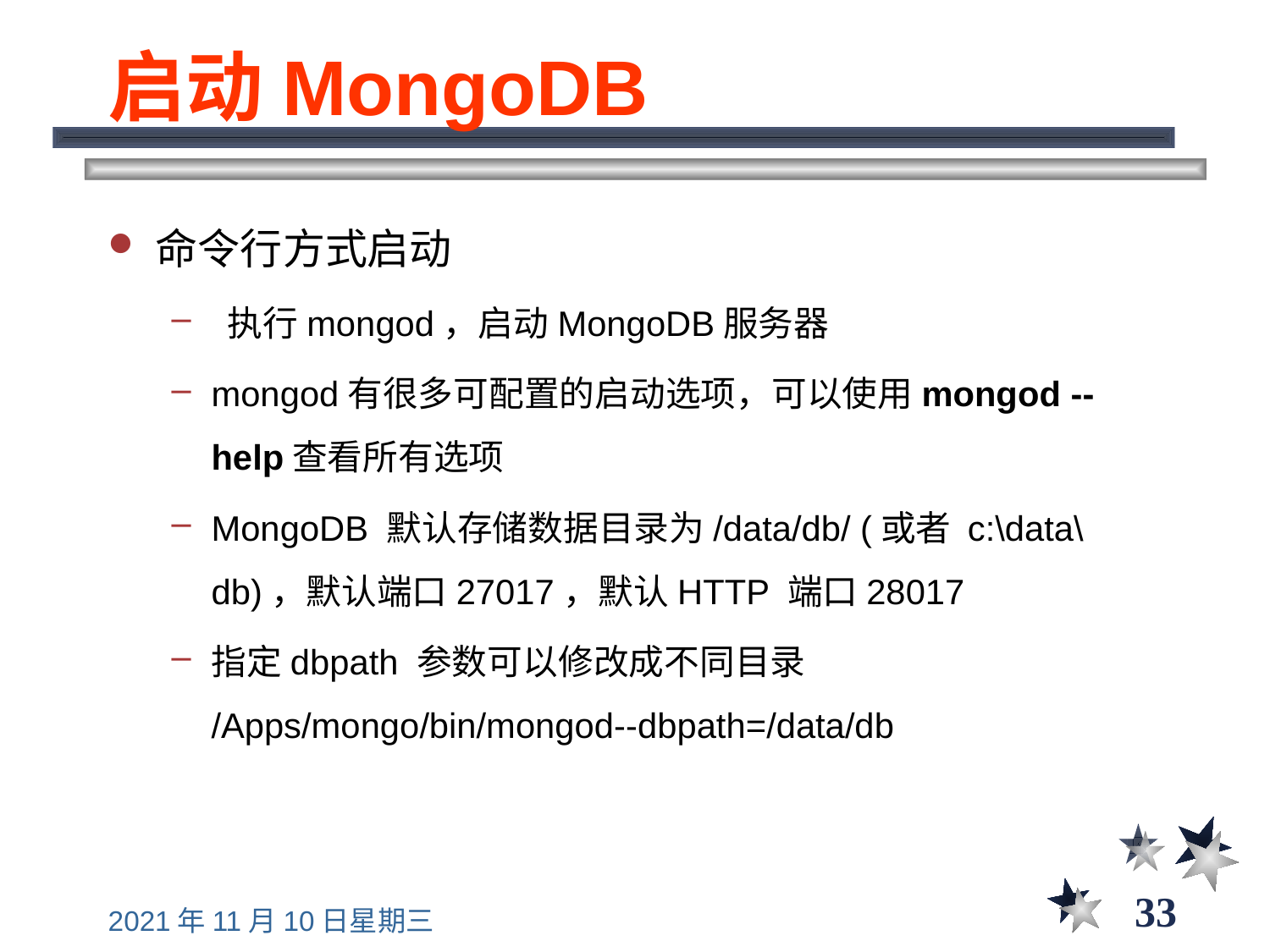

# 启动MongoDB
命令行方式启动
 执行mongod，启动MongoDB服务器
mongod有很多可配置的启动选项，可以使用mongod --help查看所有选项
MongoDB 默认存储数据目录为/data/db/ (或者 c:\data\db)，默认端口27017，默认HTTP 端口28017
指定dbpath 参数可以修改成不同目录 /Apps/mongo/bin/mongod--dbpath=/data/db

33
2021年11月10日星期三